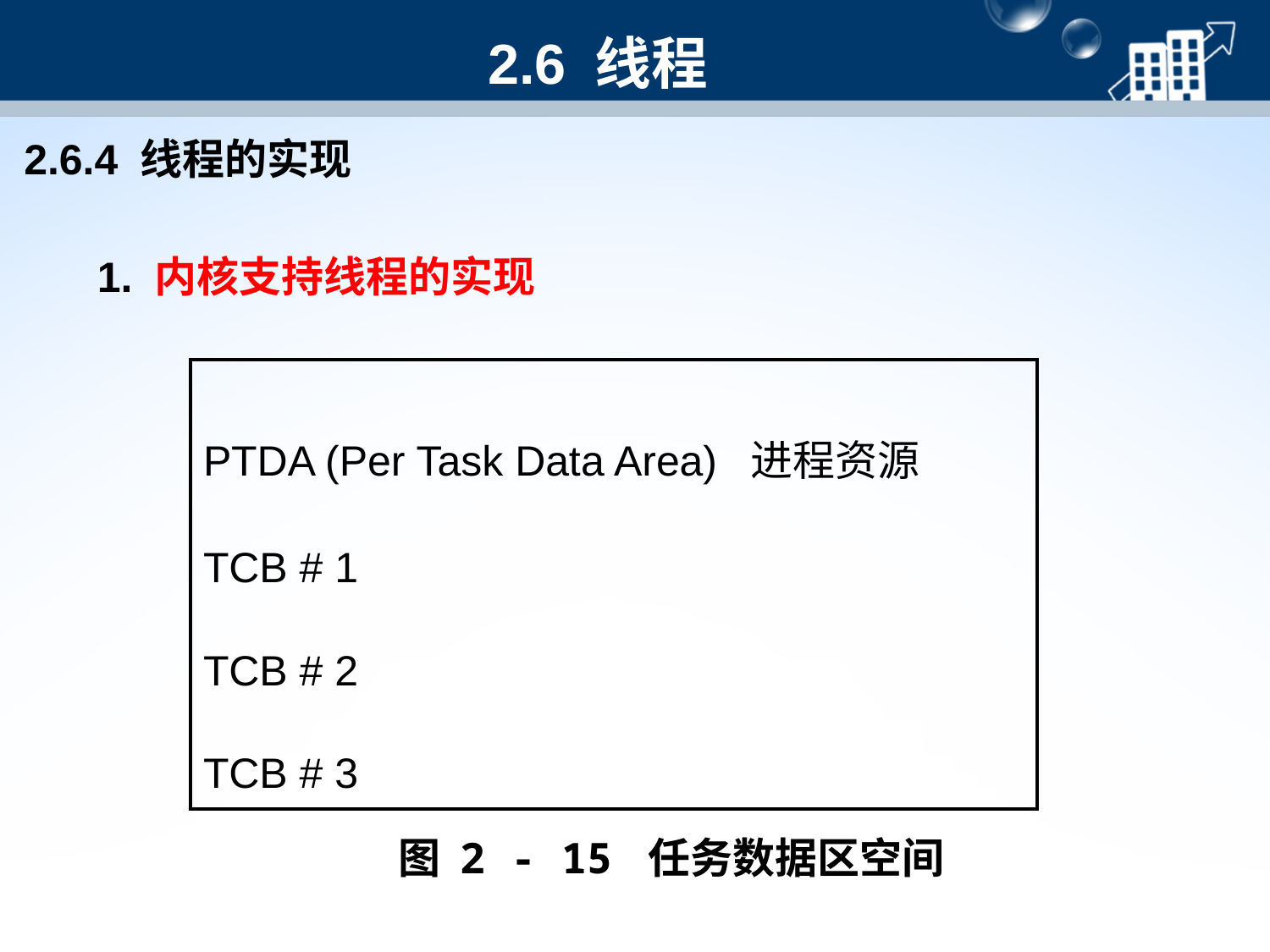

#
2.6 线程
2.6.4 线程的实现
1. 内核支持线程的实现
| PTDA (Per Task Data Area) 进程资源 TCB # 1 TCB # 2 TCB # 3 |
| --- |
图 2 - 15 任务数据区空间